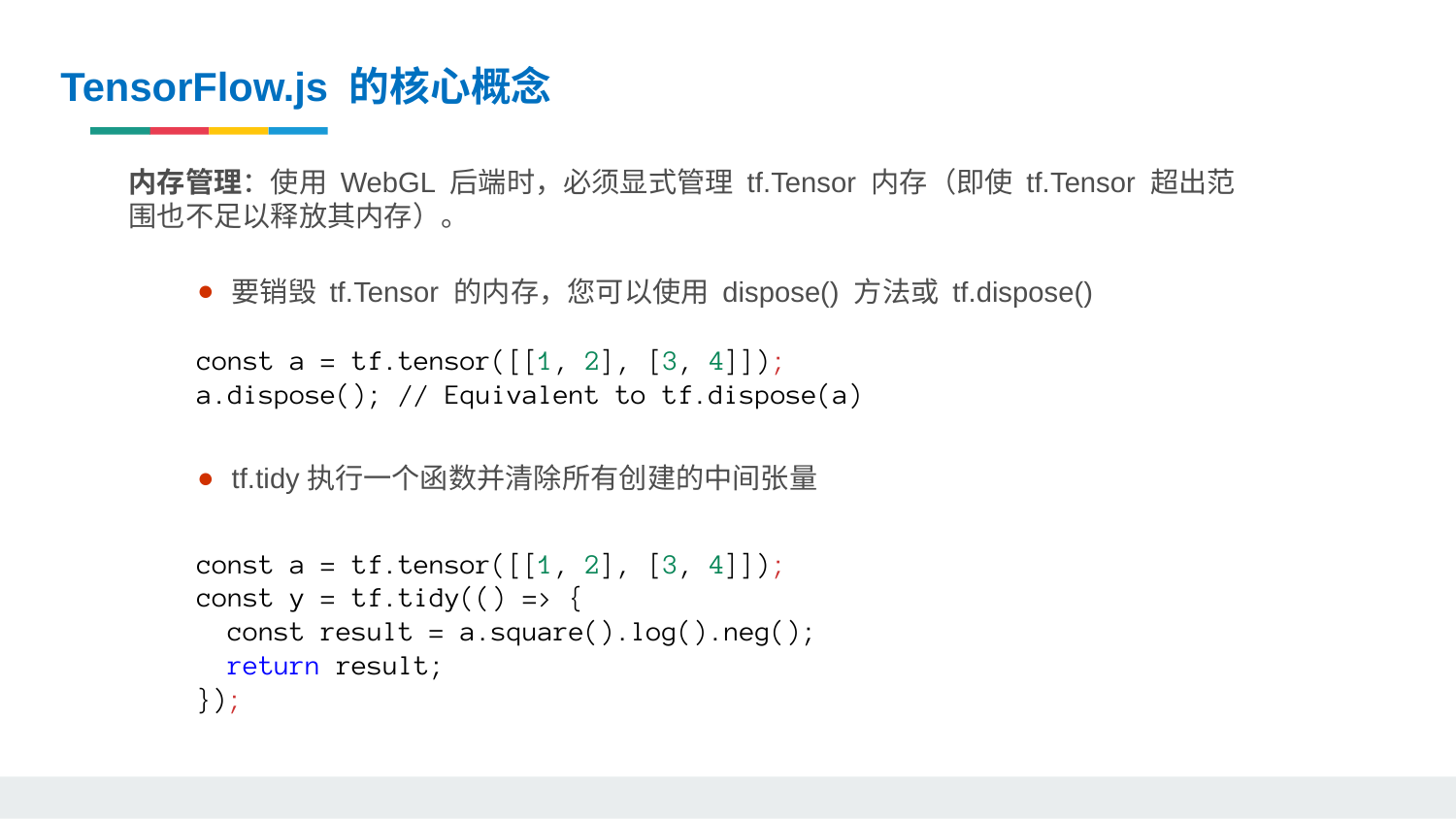

TensorFlow.js 的核心概念
内存管理：使用 WebGL 后端时，必须显式管理 tf.Tensor 内存（即使 tf.Tensor 超出范围也不足以释放其内存）。
要销毁 tf.Tensor 的内存，您可以使用 dispose() 方法或 tf.dispose()

const a = tf.tensor([[1, 2], [3, 4]]);
a.dispose(); // Equivalent to tf.dispose(a)

tf.tidy执行一个函数并清除所有创建的中间张量
const a = tf.tensor([[1, 2], [3, 4]]);
const y = tf.tidy(() => {
  const result = a.square().log().neg();
  return result;
});